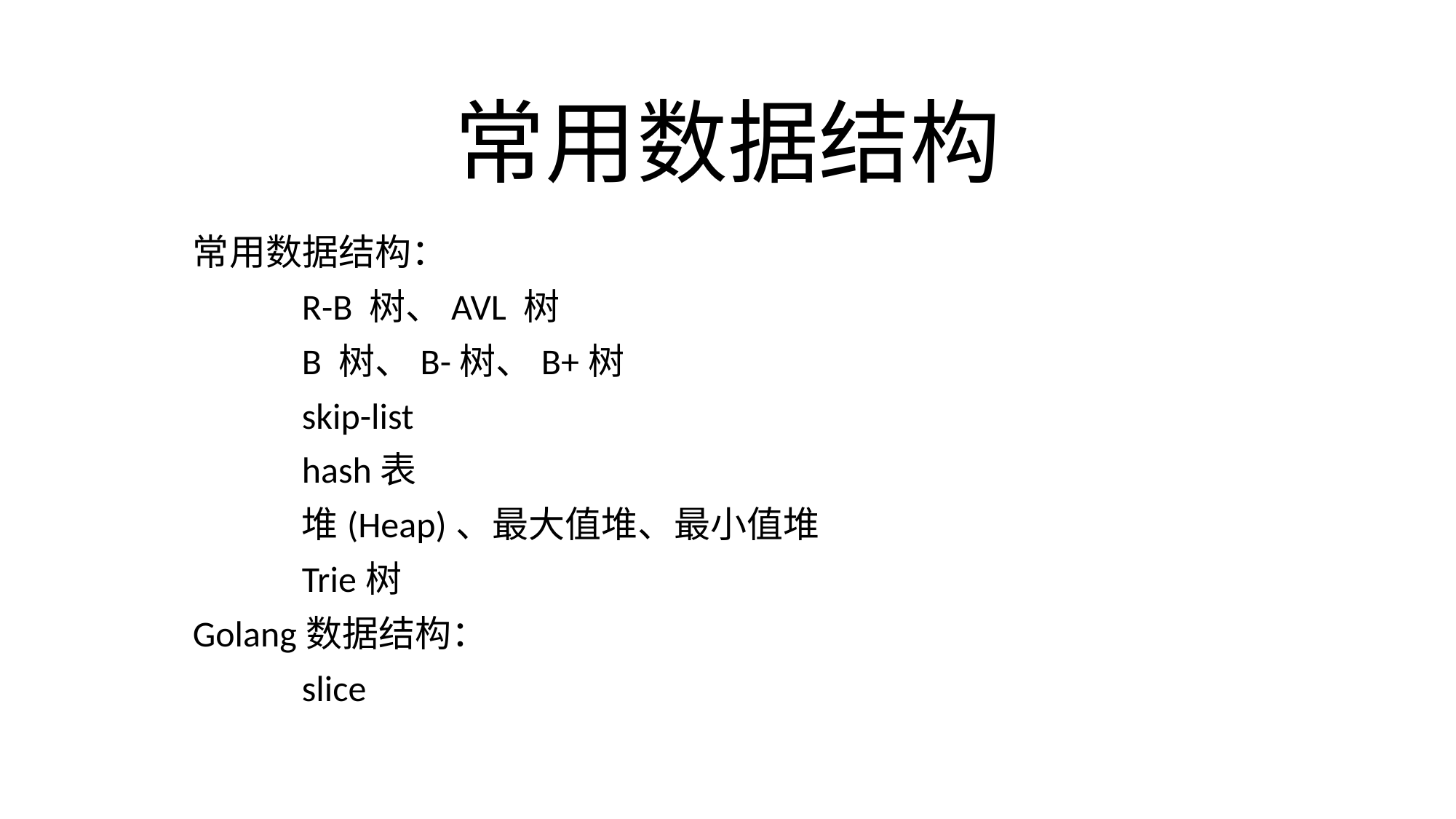

# 常用数据结构
常用数据结构：
	R-B 树、AVL 树
	B 树、B-树、B+树
	skip-list
	hash表
	堆(Heap)、最大值堆、最小值堆
	Trie树
Golang数据结构：
	slice